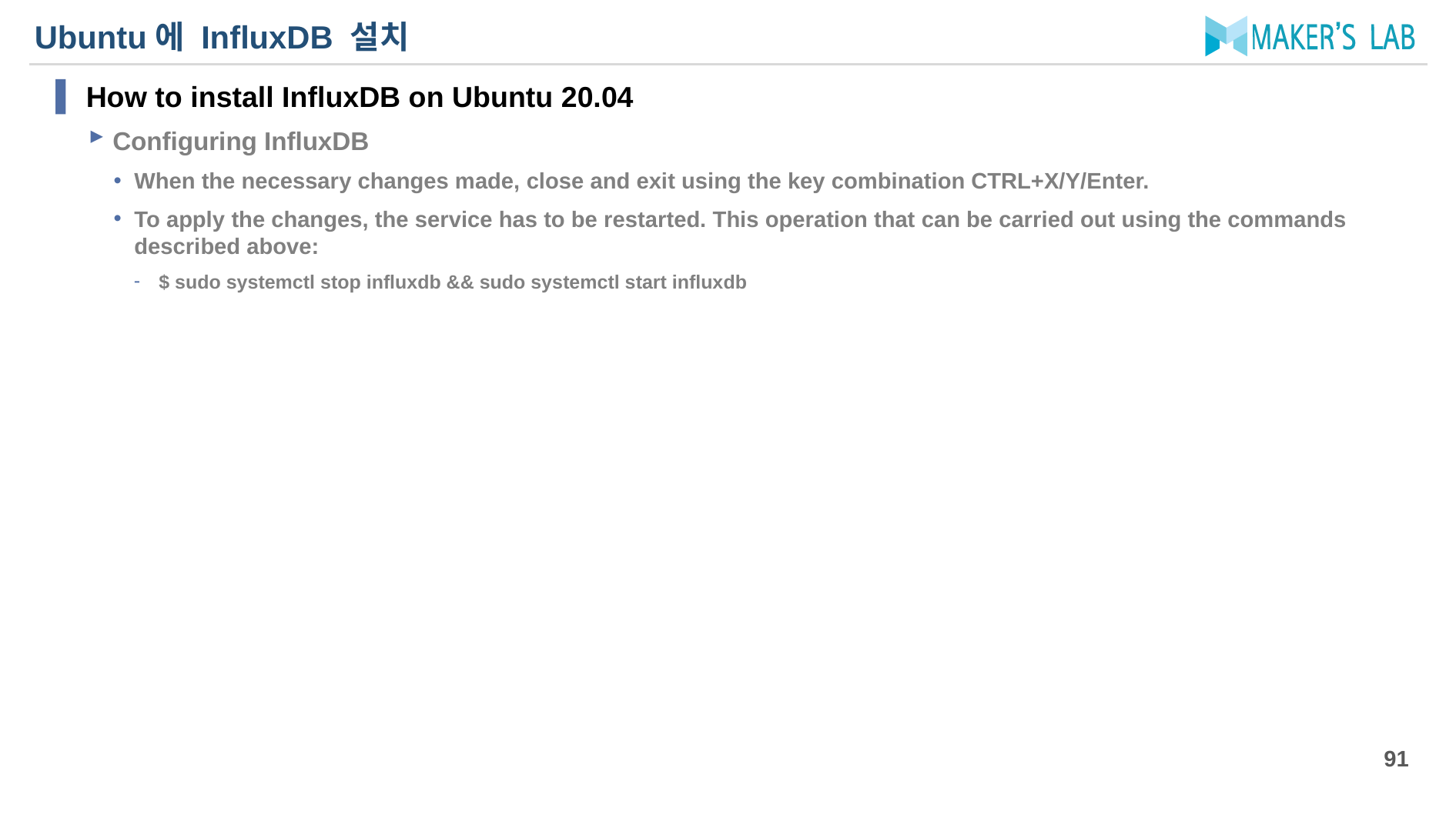

# Ubuntu에 InfluxDB 설치
How to install InfluxDB on Ubuntu 20.04
Configuring InfluxDB
When the necessary changes made, close and exit using the key combination CTRL+X/Y/Enter.
To apply the changes, the service has to be restarted. This operation that can be carried out using the commands described above:
$ sudo systemctl stop influxdb && sudo systemctl start influxdb

91